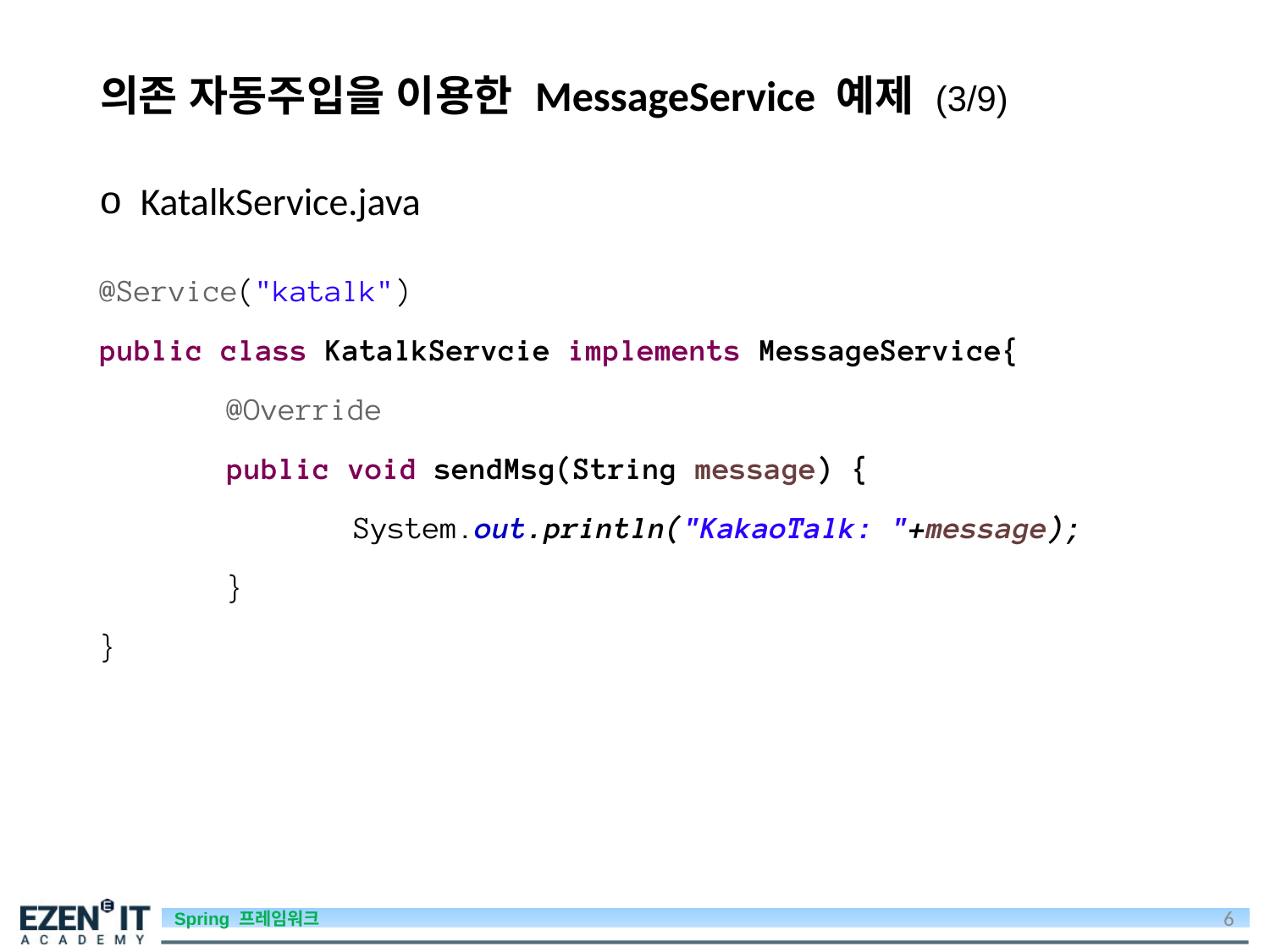

# 의존 자동주입을 이용한 MessageService 예제 (3/9)
 KatalkService.java

@Service("katalk")
public class KatalkServcie implements MessageService{
	@Override
	public void sendMsg(String message) {
		System.out.println("KakaoTalk: "+message);
	}
}
6